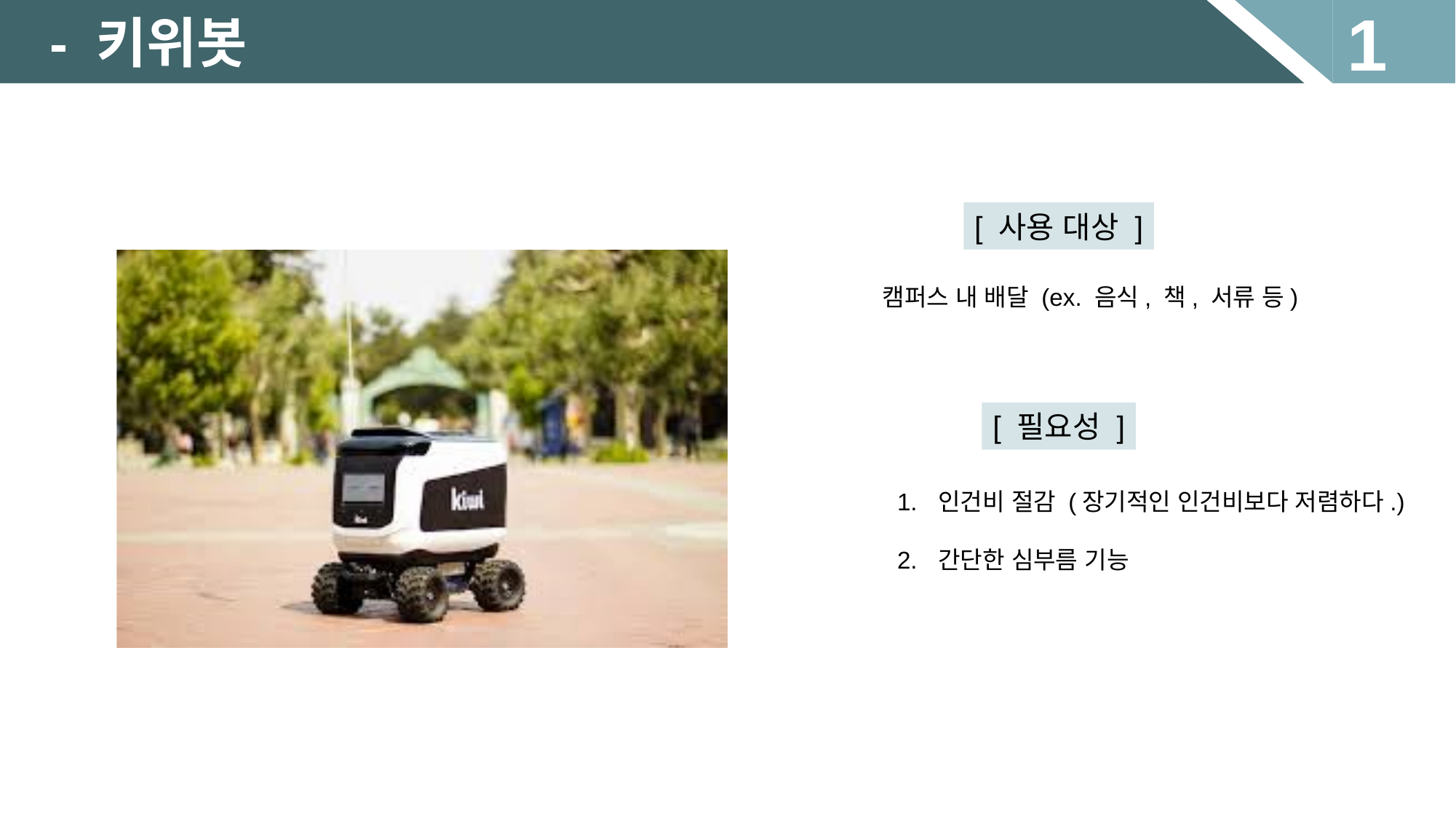

1

- 키위봇
[ 사용 대상 ]

캠퍼스 내 배달 (ex. 음식, 책, 서류 등)

[ 필요성 ]
인건비 절감 (장기적인 인건비보다 저렴하다.)

간단한 심부름 기능